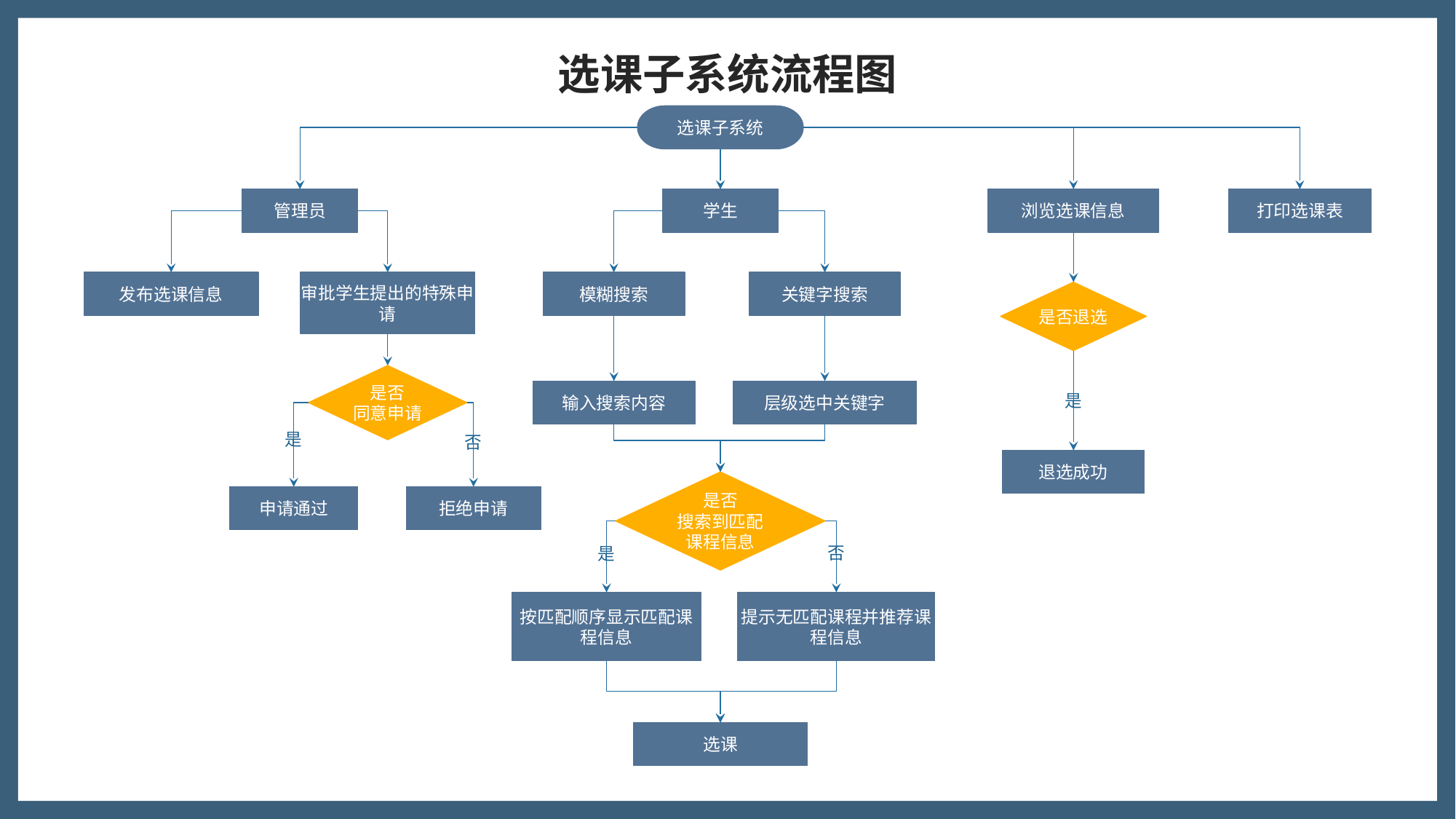

选课子系统流程图
选课子系统

管理员

学生

浏览选课信息

打印选课表

发布选课信息

审批学生提出的特殊申请

模糊搜索

关键字搜索

是否退选

是
是否
同意申请

输入搜索内容

层级选中关键字

是
否

退选成功

是否
搜索到匹配
课程信息

申请通过

拒绝申请

是
否
按匹配顺序显示匹配课程信息

提示无匹配课程并推荐课程信息

选课